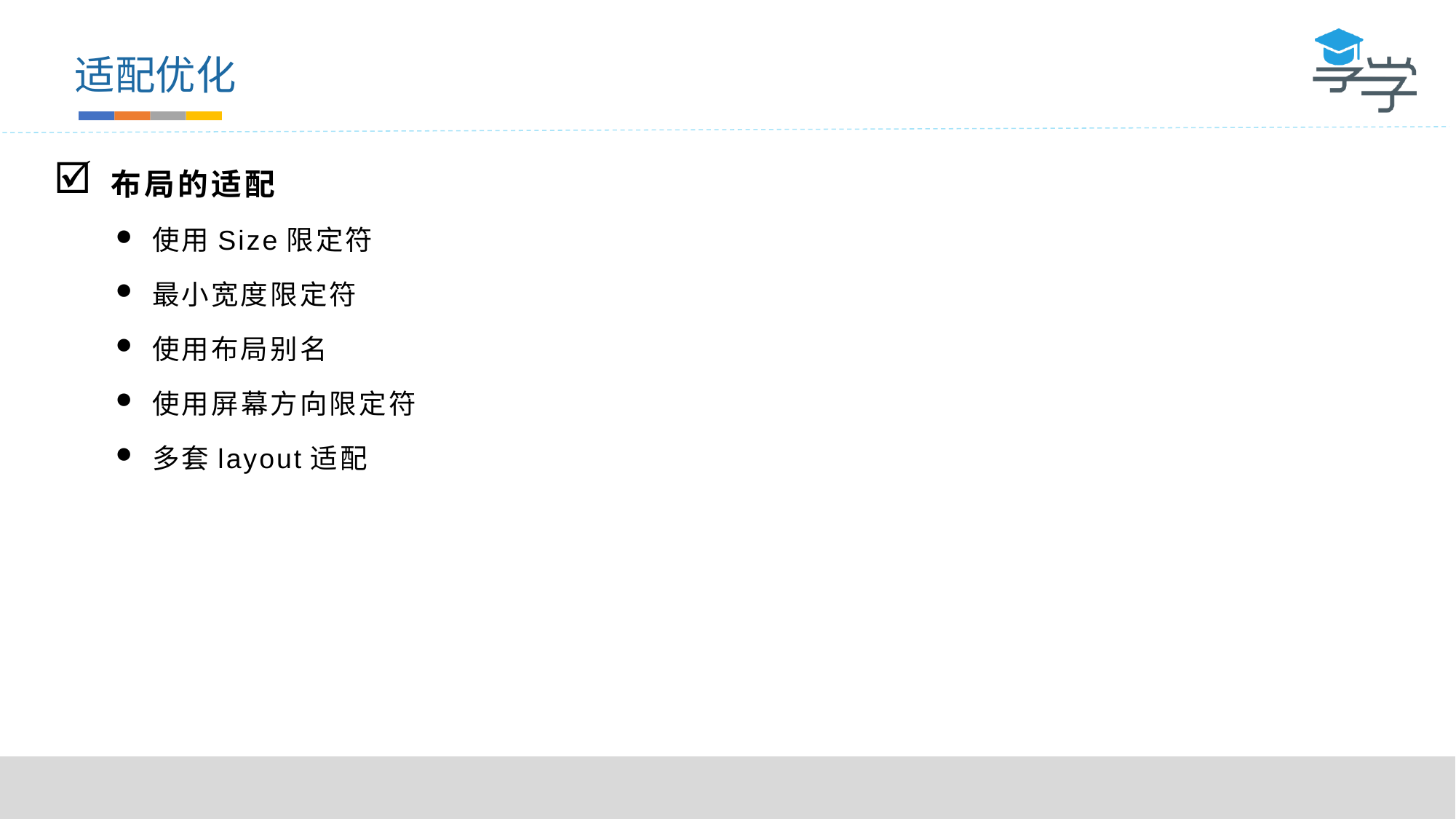

适配优化

布局的适配
使用Size限定符
最小宽度限定符
使用布局别名
使用屏幕方向限定符
多套layout适配